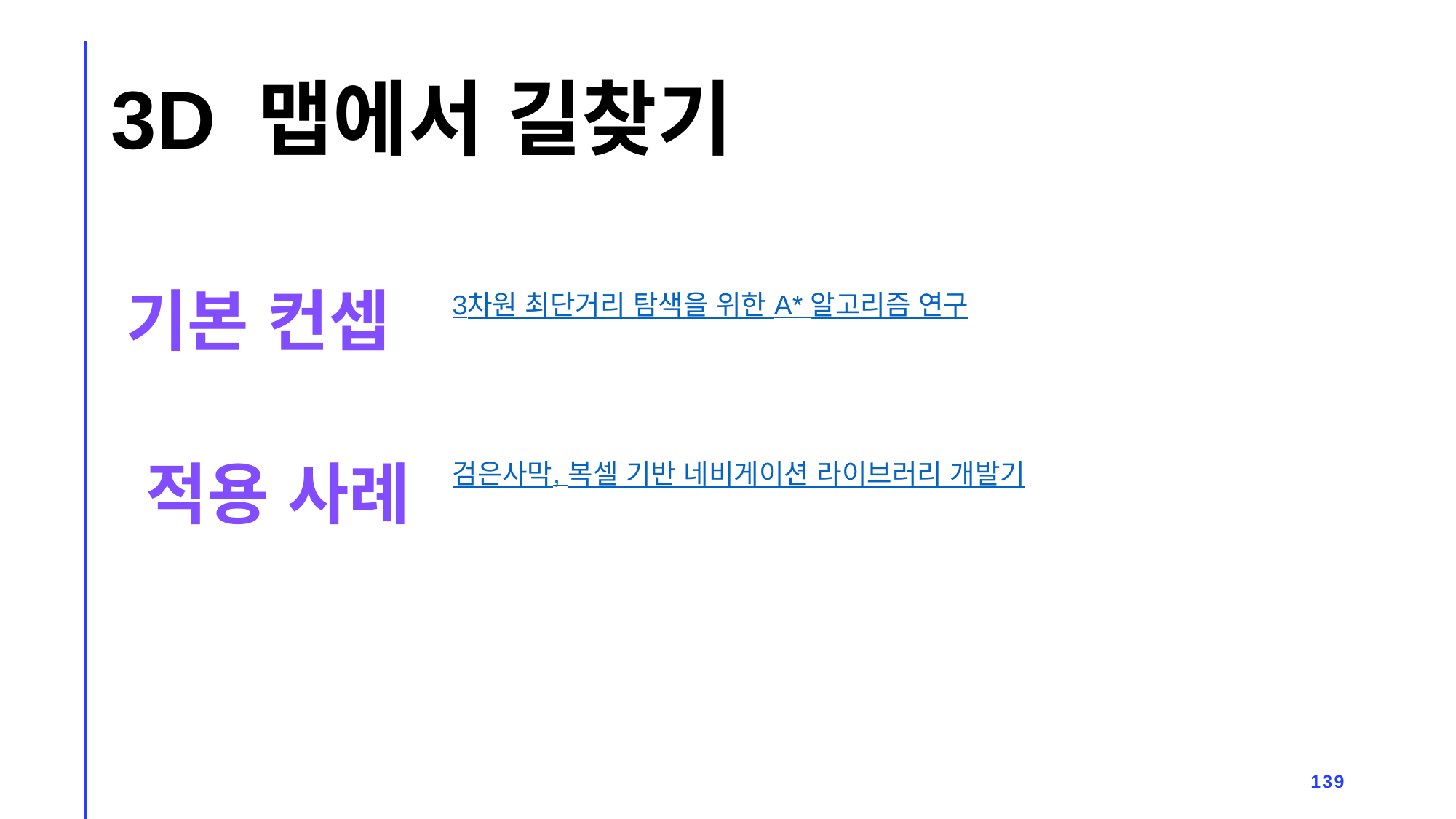

# 3D 맵에서 길찾기
기본 컨셉
3차원 최단거리 탐색을 위한 A* 알고리즘 연구
적용 사례
검은사막, 복셀 기반 네비게이션 라이브러리 개발기
139